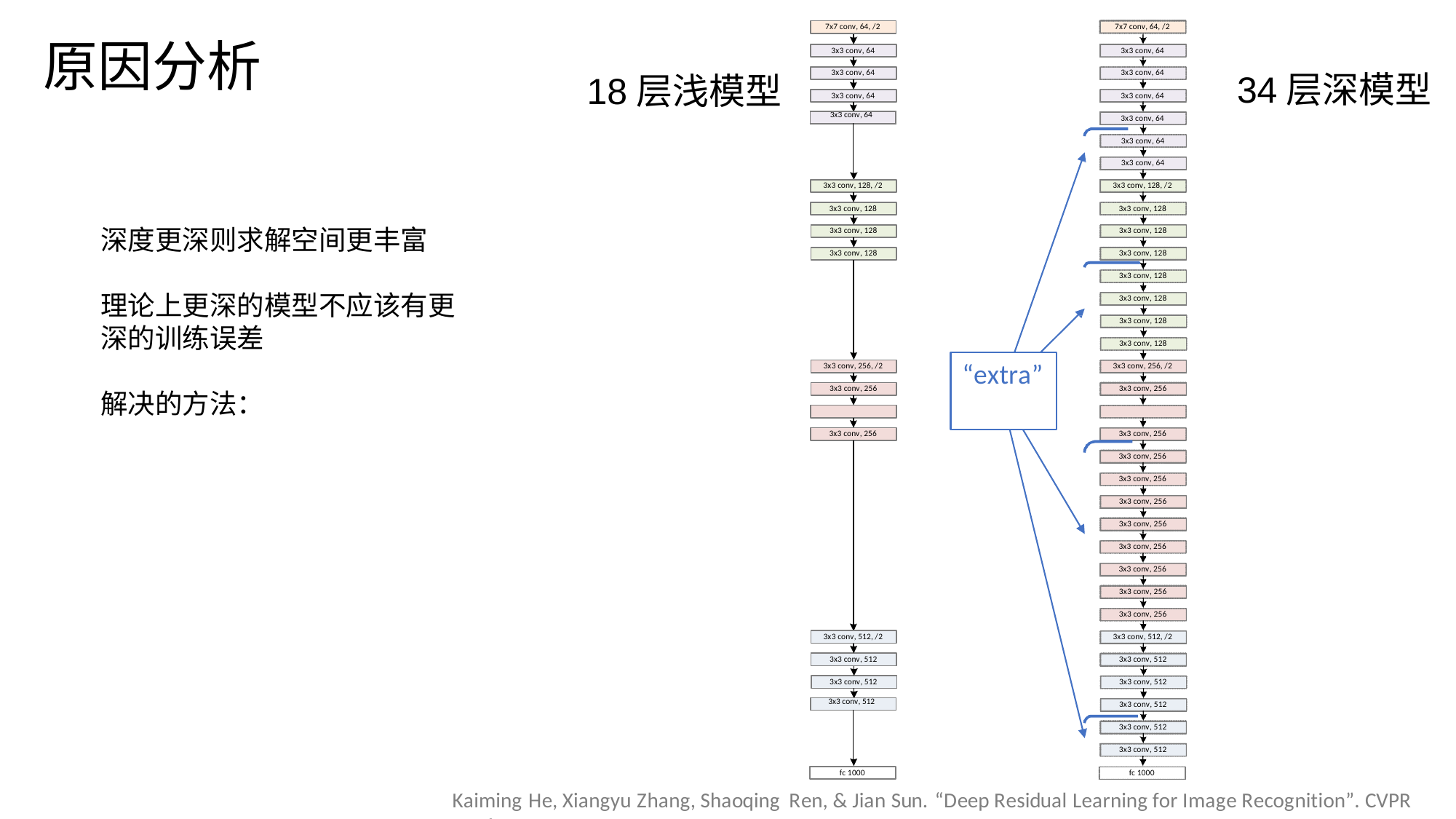

7x7 conv, 64, /2
7x7 conv, 64, /2
原因分析

3x3 conv, 64
3x3 conv, 64

34层深模型

3x3 conv, 64
3x3 conv, 64
18层浅模型

3x3 conv, 64
3x3 conv, 64

| 3x3 conv, 64 |  |
| --- | --- |
|  |  |
3x3 conv, 64
3x3 conv, 64

3x3 conv, 64

3x3 conv, 128, /2
3x3 conv, 128, /2

3x3 conv, 128
3x3 conv, 128

深度更深则求解空间更丰富

理论上更深的模型不应该有更深的训练误差

解决的方法：

3x3 conv, 128
3x3 conv, 128

3x3 conv, 128
3x3 conv, 128

3x3 conv, 128
3x3 conv, 128

3x3 conv, 128
3x3 conv, 128

“extra”

3x3 conv, 256, /2
3x3 conv, 256, /2

3x3 conv, 256
3x3 conv, 256

3x3 conv, 256
3x3 conv, 256

3x3 conv, 256
3x3 conv, 256
3x3 conv, 256
3x3 conv, 256
3x3 conv, 256
3x3 conv, 256
3x3 conv, 256
3x3 conv, 256

3x3 conv, 512, /2
3x3 conv, 512, /2

3x3 conv, 512
3x3 conv, 512

3x3 conv, 512
3x3 conv, 512

| 3x3 conv, 512 |  |
| --- | --- |
|  |  |
3x3 conv, 512
3x3 conv, 512
3x3 conv, 512

fc 1000
fc 1000
Kaiming He, Xiangyu Zhang, Shaoqing  Ren, & Jian Sun. “Deep Residual Learning for Image Recognition”. CVPR 2016.